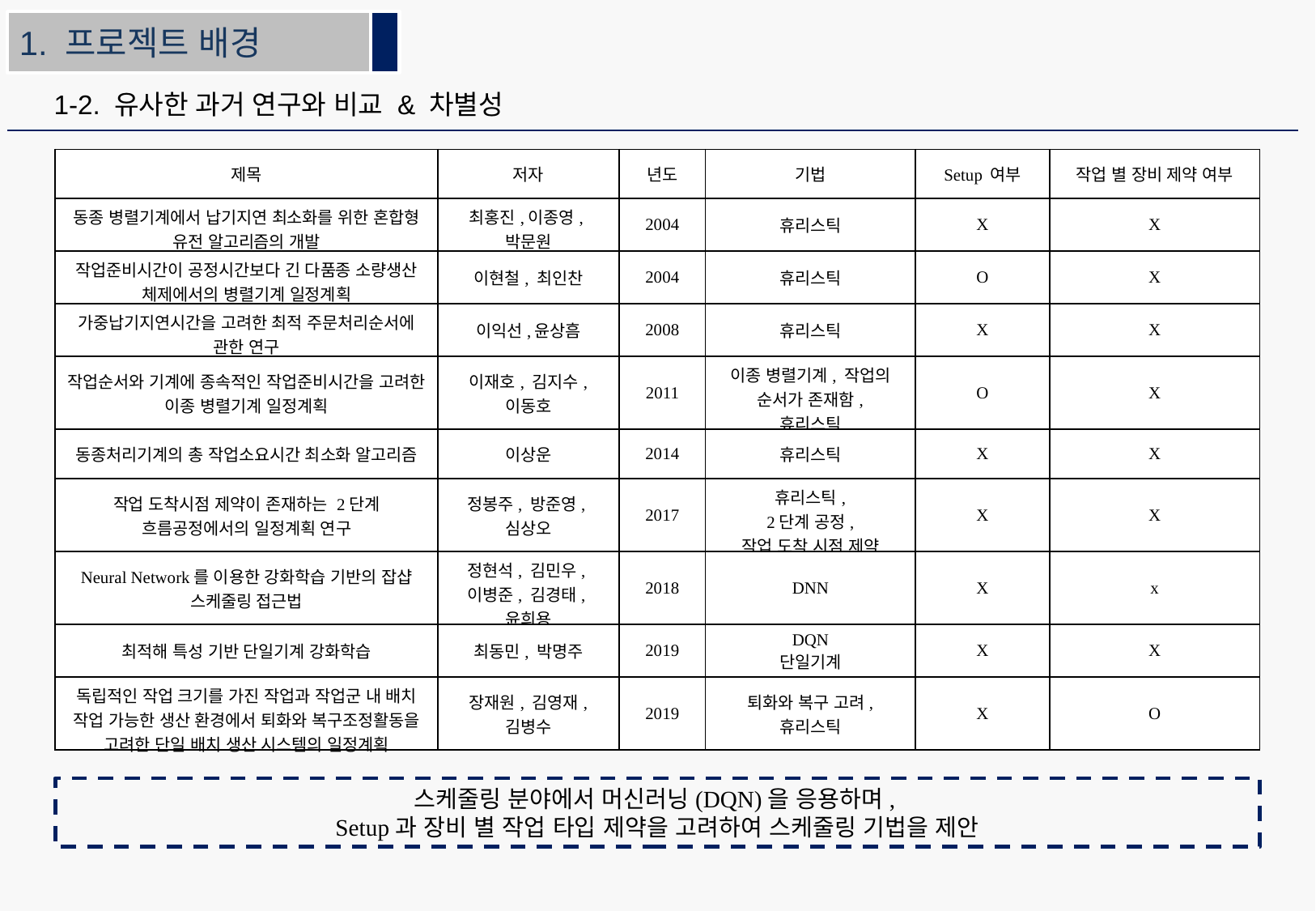

1. 프로젝트 배경

1-2. 유사한 과거 연구와 비교 & 차별성
| 제목 | 저자 | 년도 | 기법 | Setup 여부 | 작업 별 장비 제약 여부 |
| --- | --- | --- | --- | --- | --- |
| 동종 병렬기계에서 납기지연 최소화를 위한 혼합형 유전 알고리즘의 개발 | 최홍진,이종영, 박문원 | 2004 | 휴리스틱 | X | X |
| 작업준비시간이 공정시간보다 긴 다품종 소량생산 체제에서의 병렬기계 일정계획 | 이현철, 최인찬 | 2004 | 휴리스틱 | O | X |
| 가중납기지연시간을 고려한 최적 주문처리순서에 관한 연구 | 이익선,윤상흠 | 2008 | 휴리스틱 | X | X |
| 작업순서와 기계에 종속적인 작업준비시간을 고려한 이종 병렬기계 일정계획 | 이재호, 김지수, 이동호 | 2011 | 이종 병렬기계, 작업의 순서가 존재함, 휴리스틱 | O | X |
| 동종처리기계의 총 작업소요시간 최소화 알고리즘 | 이상운 | 2014 | 휴리스틱 | X | X |
| 작업 도착시점 제약이 존재하는 2단계 흐름공정에서의 일정계획 연구 | 정봉주, 방준영, 심상오 | 2017 | 휴리스틱, 2단계 공정, 작업 도착 시점 제약 | X | X |
| Neural Network를 이용한 강화학습 기반의 잡샵 스케줄링 접근법 | 정현석, 김민우, 이병준, 김경태, 윤희용 | 2018 | DNN | X | x |
| 최적해 특성 기반 단일기계 강화학습 | 최동민, 박명주 | 2019 | DQN 단일기계 | X | X |
| 독립적인 작업 크기를 가진 작업과 작업군 내 배치 작업 가능한 생산 환경에서 퇴화와 복구조정활동을 고려한 단일 배치 생산 시스템의 일정계획 | 장재원, 김영재, 김병수 | 2019 | 퇴화와 복구 고려, 휴리스틱 | X | O |
스케줄링 분야에서 머신러닝(DQN)을 응용하며,
Setup과 장비 별 작업 타입 제약을 고려하여 스케줄링 기법을 제안